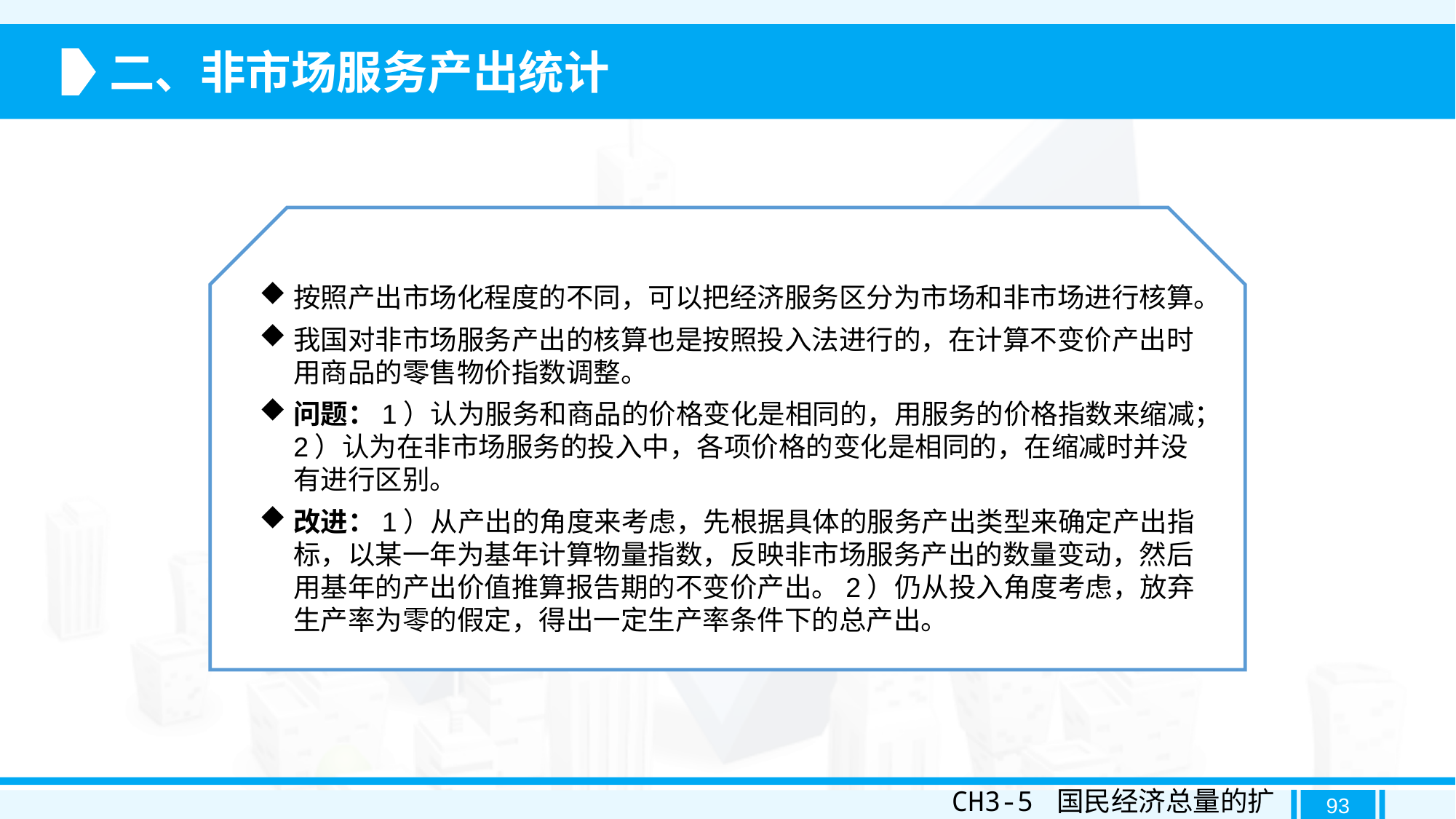

二、非市场服务产出统计

按照产出市场化程度的不同，可以把经济服务区分为市场和非市场进行核算。
我国对非市场服务产出的核算也是按照投入法进行的，在计算不变价产出时用商品的零售物价指数调整。
问题：1）认为服务和商品的价格变化是相同的，用服务的价格指数来缩减；2）认为在非市场服务的投入中，各项价格的变化是相同的，在缩减时并没有进行区别。
改进：1）从产出的角度来考虑，先根据具体的服务产出类型来确定产出指标，以某一年为基年计算物量指数，反映非市场服务产出的数量变动，然后用基年的产出价值推算报告期的不变价产出。2）仍从投入角度考虑，放弃生产率为零的假定，得出一定生产率条件下的总产出。
CH3-5 国民经济总量的扩展
93